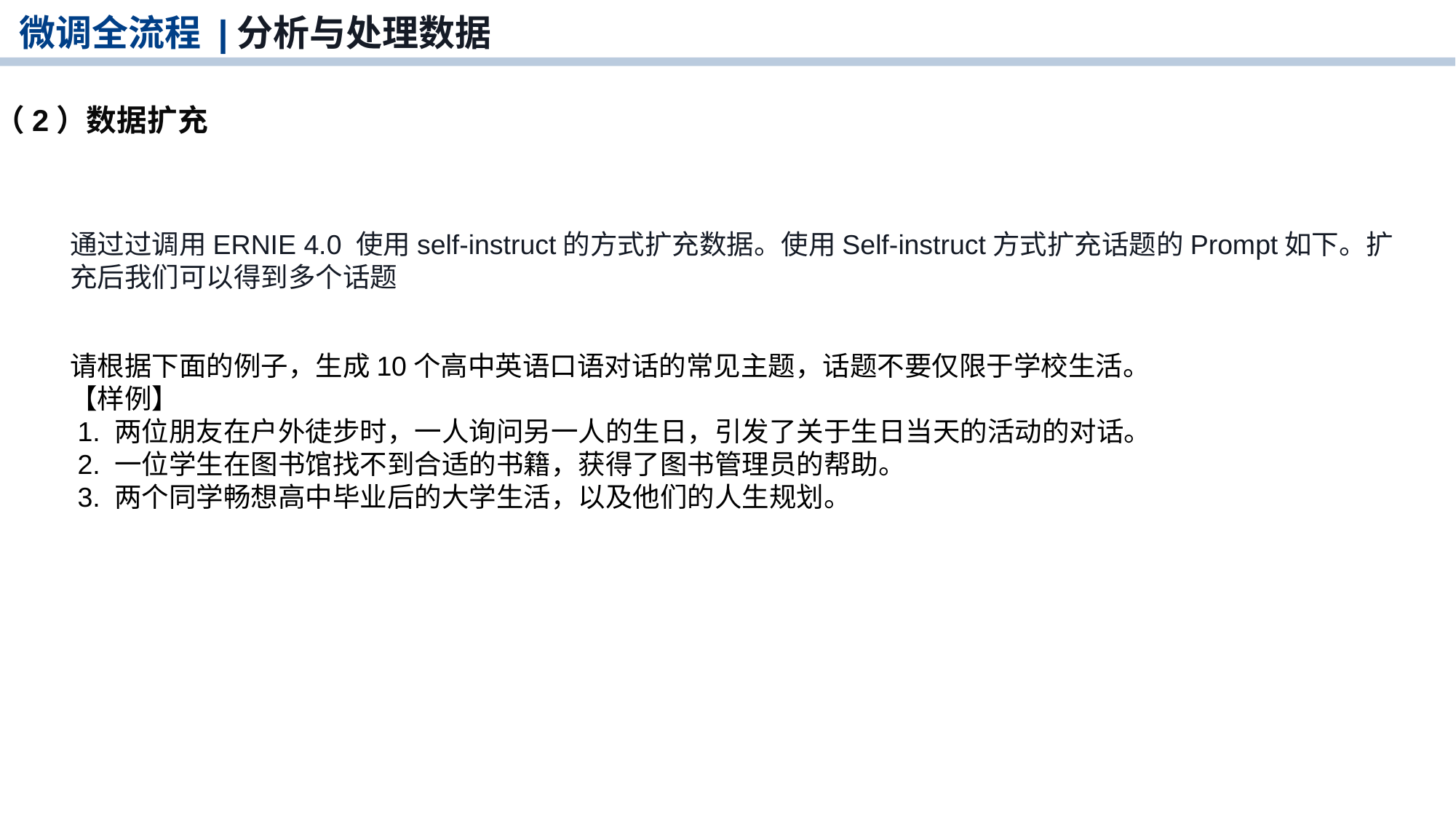

微调全流程 |分析与处理数据

（2）数据扩充
通过过调用ERNIE 4.0 使用self-instruct的方式扩充数据。使用Self-instruct方式扩充话题的Prompt如下。扩充后我们可以得到多个话题
请根据下面的例子，生成10个高中英语口语对话的常见主题，话题不要仅限于学校生活。
【样例】
 1. 两位朋友在户外徒步时，一人询问另一人的生日，引发了关于生日当天的活动的对话。
 2. 一位学生在图书馆找不到合适的书籍，获得了图书管理员的帮助。
 3. 两个同学畅想高中毕业后的大学生活，以及他们的人生规划。